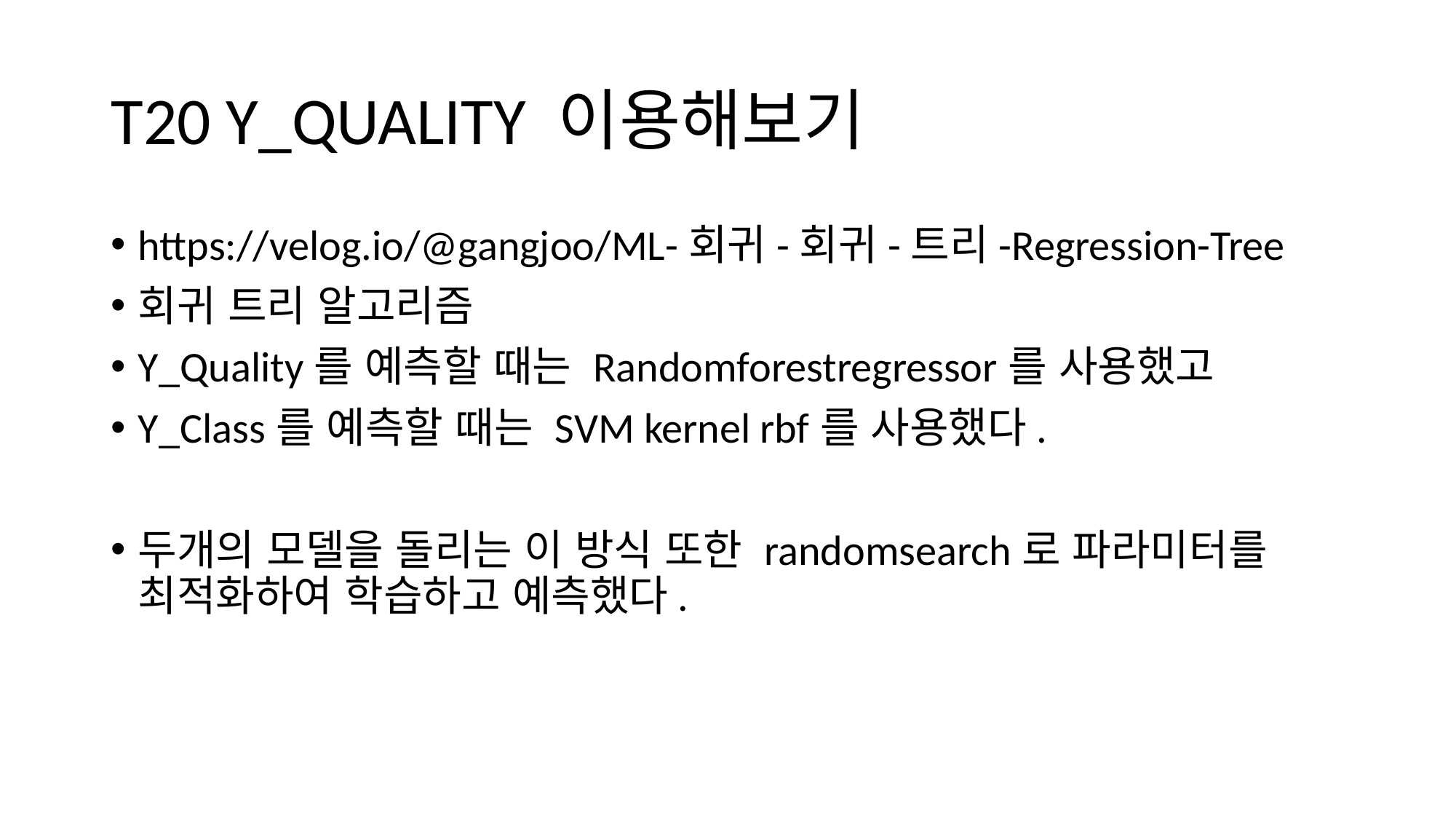

# T20 Y_QUALITY 이용해보기
https://velog.io/@gangjoo/ML-회귀-회귀-트리-Regression-Tree
회귀 트리 알고리즘
Y_Quality를 예측할 때는 Randomforestregressor를 사용했고
Y_Class를 예측할 때는 SVM kernel rbf를 사용했다.

두개의 모델을 돌리는 이 방식 또한 randomsearch로 파라미터를 최적화하여 학습하고 예측했다.